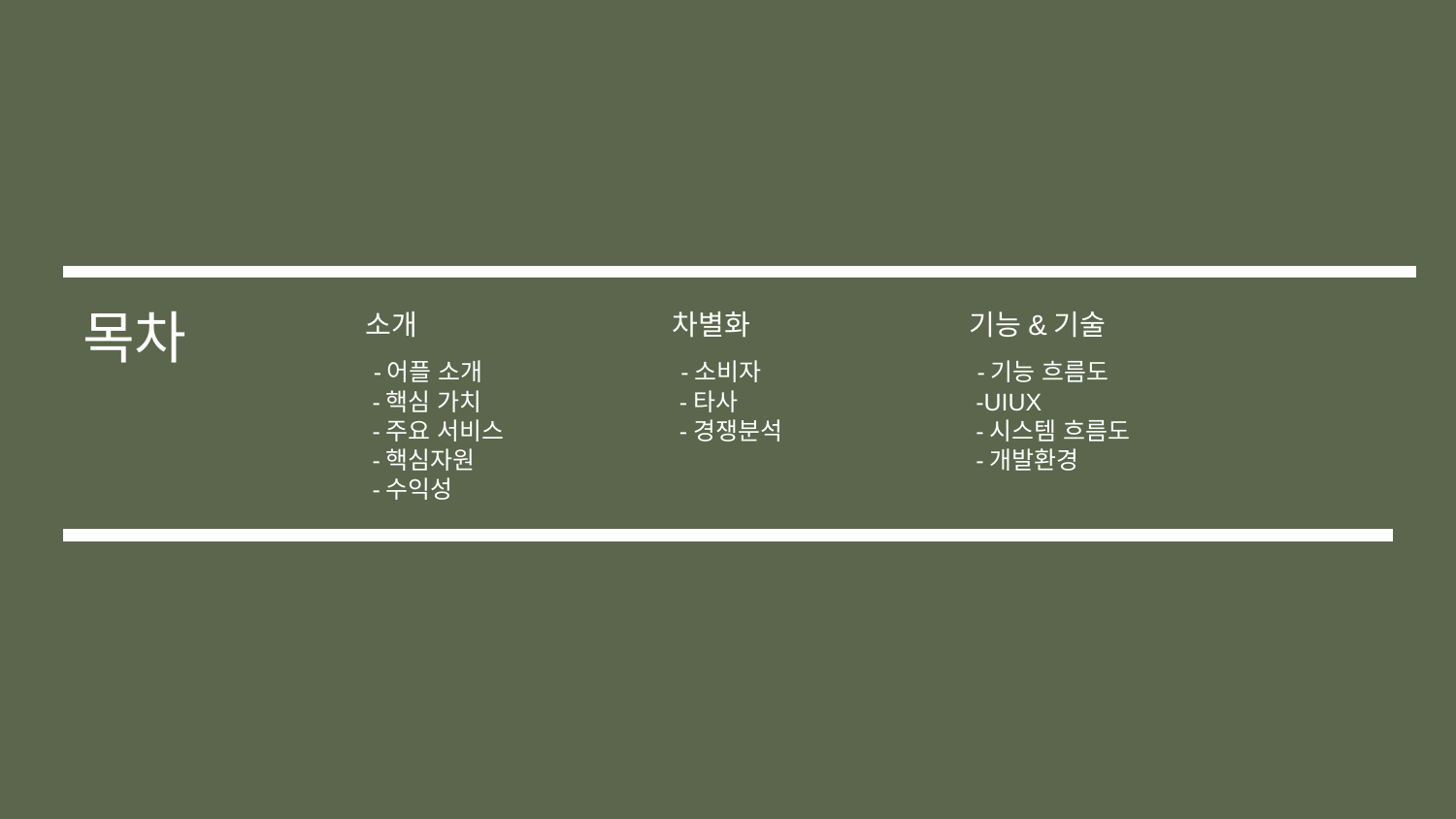

목차
소개

 -어플 소개
 -핵심 가치
 -주요 서비스
 -핵심자원
 -수익성
차별화

 -소비자
 -타사
 -경쟁분석
기능&기술

 -기능 흐름도
 -UIUX
 -시스템 흐름도
 -개발환경